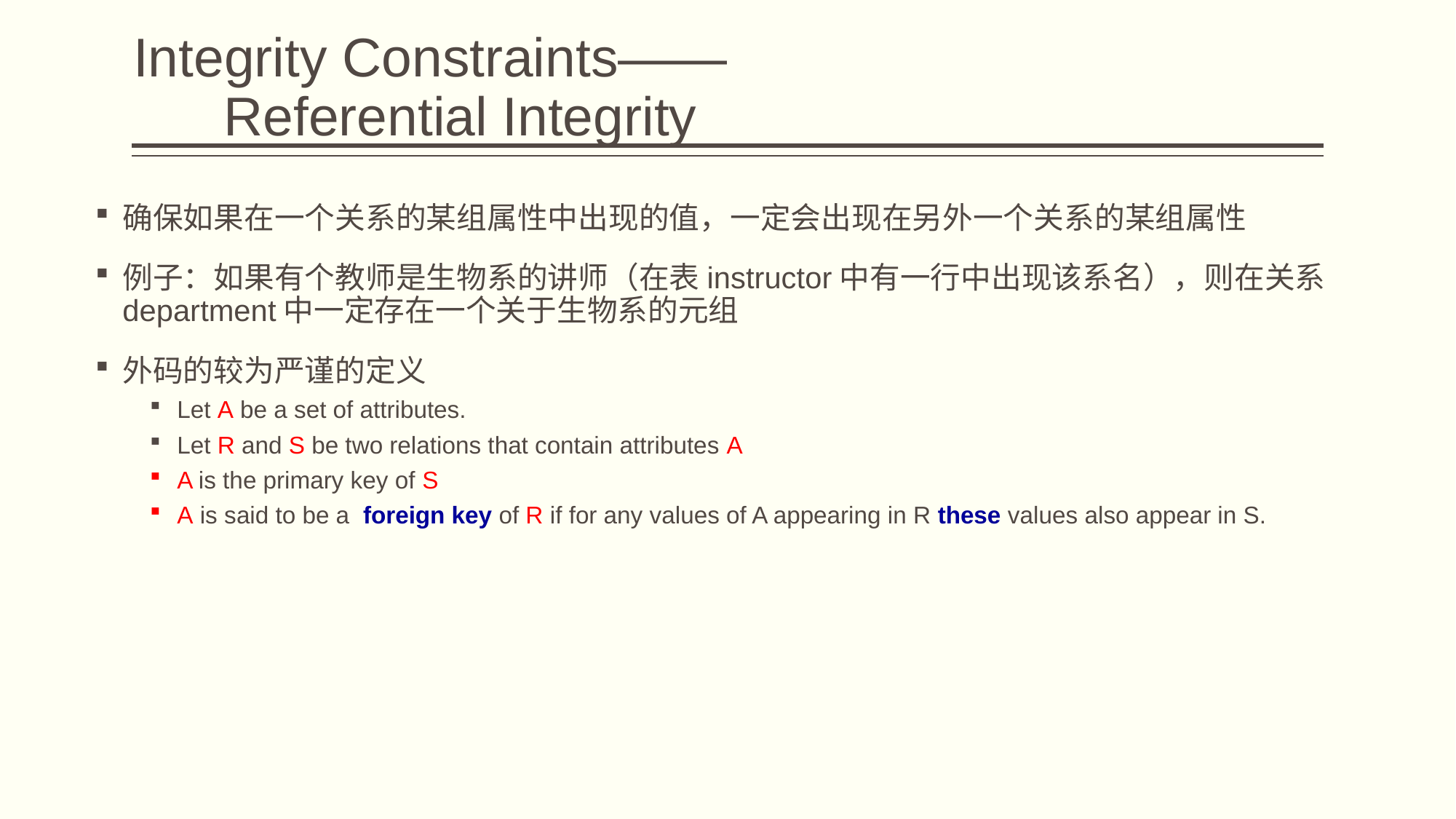

# Integrity Constraints—— Referential Integrity
确保如果在一个关系的某组属性中出现的值，一定会出现在另外一个关系的某组属性
例子：如果有个教师是生物系的讲师（在表instructor中有一行中出现该系名），则在关系department中一定存在一个关于生物系的元组
外码的较为严谨的定义
Let A be a set of attributes.
Let R and S be two relations that contain attributes A
A is the primary key of S
A is said to be a  foreign key of R if for any values of A appearing in R these values also appear in S.